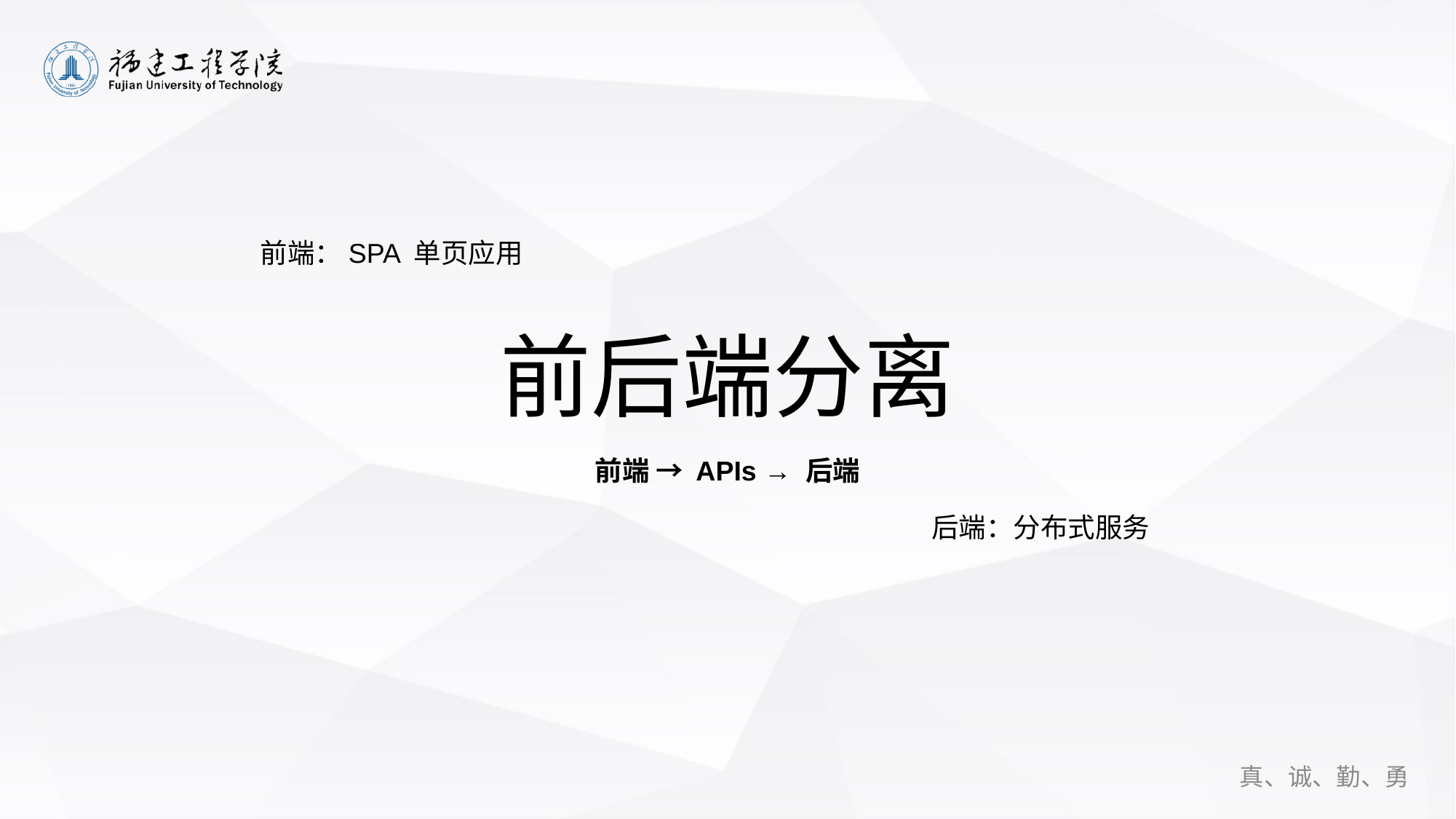

前端：SPA 单页应用
前后端分离
前端 → APIs → 后端
后端：分布式服务